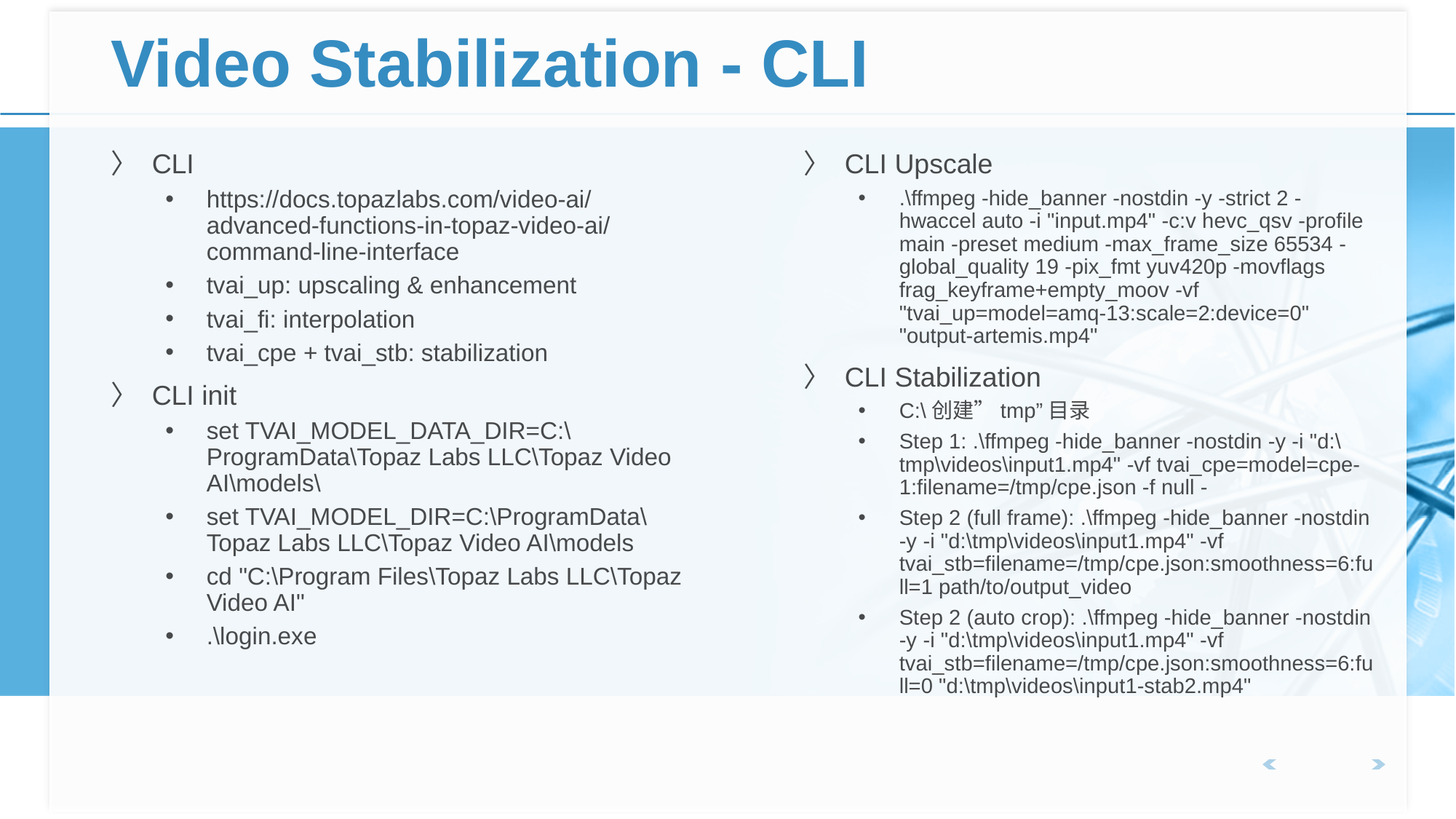

# Video Stabilization - CLI
CLI
https://docs.topazlabs.com/video-ai/advanced-functions-in-topaz-video-ai/command-line-interface
tvai_up: upscaling & enhancement
tvai_fi: interpolation
tvai_cpe + tvai_stb: stabilization
CLI init
set TVAI_MODEL_DATA_DIR=C:\ProgramData\Topaz Labs LLC\Topaz Video AI\models\
set TVAI_MODEL_DIR=C:\ProgramData\Topaz Labs LLC\Topaz Video AI\models
cd "C:\Program Files\Topaz Labs LLC\Topaz Video AI"
.\login.exe
CLI Upscale
.\ffmpeg -hide_banner -nostdin -y -strict 2 -hwaccel auto -i "input.mp4" -c:v hevc_qsv -profile main -preset medium -max_frame_size 65534 -global_quality 19 -pix_fmt yuv420p -movflags frag_keyframe+empty_moov -vf "tvai_up=model=amq-13:scale=2:device=0" "output-artemis.mp4"
CLI Stabilization
C:\创建”tmp”目录
Step 1: .\ffmpeg -hide_banner -nostdin -y -i "d:\tmp\videos\input1.mp4" -vf tvai_cpe=model=cpe-1:filename=/tmp/cpe.json -f null -
Step 2 (full frame): .\ffmpeg -hide_banner -nostdin -y -i "d:\tmp\videos\input1.mp4" -vf tvai_stb=filename=/tmp/cpe.json:smoothness=6:full=1 path/to/output_video
Step 2 (auto crop): .\ffmpeg -hide_banner -nostdin -y -i "d:\tmp\videos\input1.mp4" -vf tvai_stb=filename=/tmp/cpe.json:smoothness=6:full=0 "d:\tmp\videos\input1-stab2.mp4"